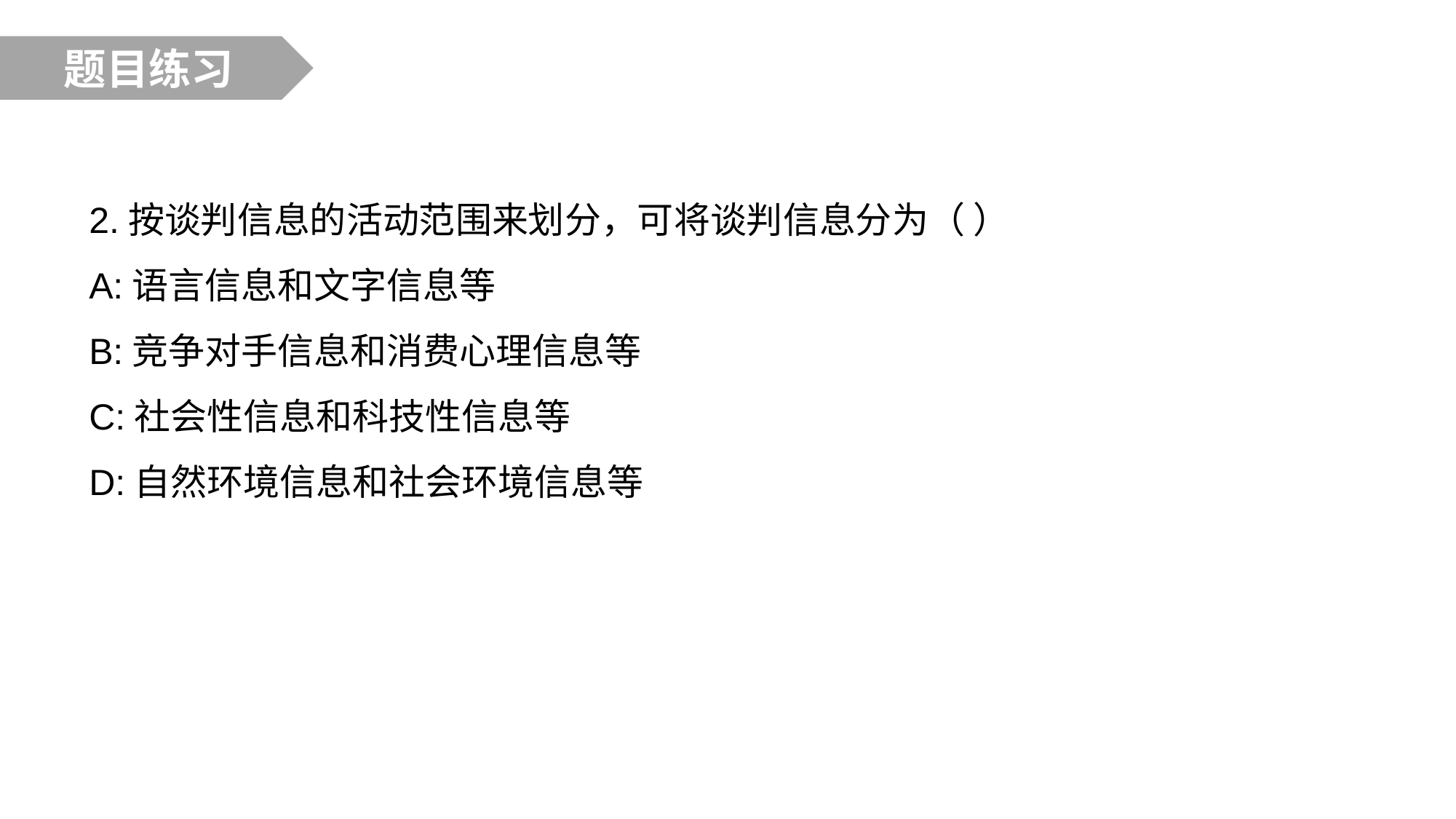

题目练习
2.按谈判信息的活动范围来划分，可将谈判信息分为（ ）
A:语言信息和文字信息等
B:竞争对手信息和消费心理信息等
C:社会性信息和科技性信息等
D:自然环境信息和社会环境信息等